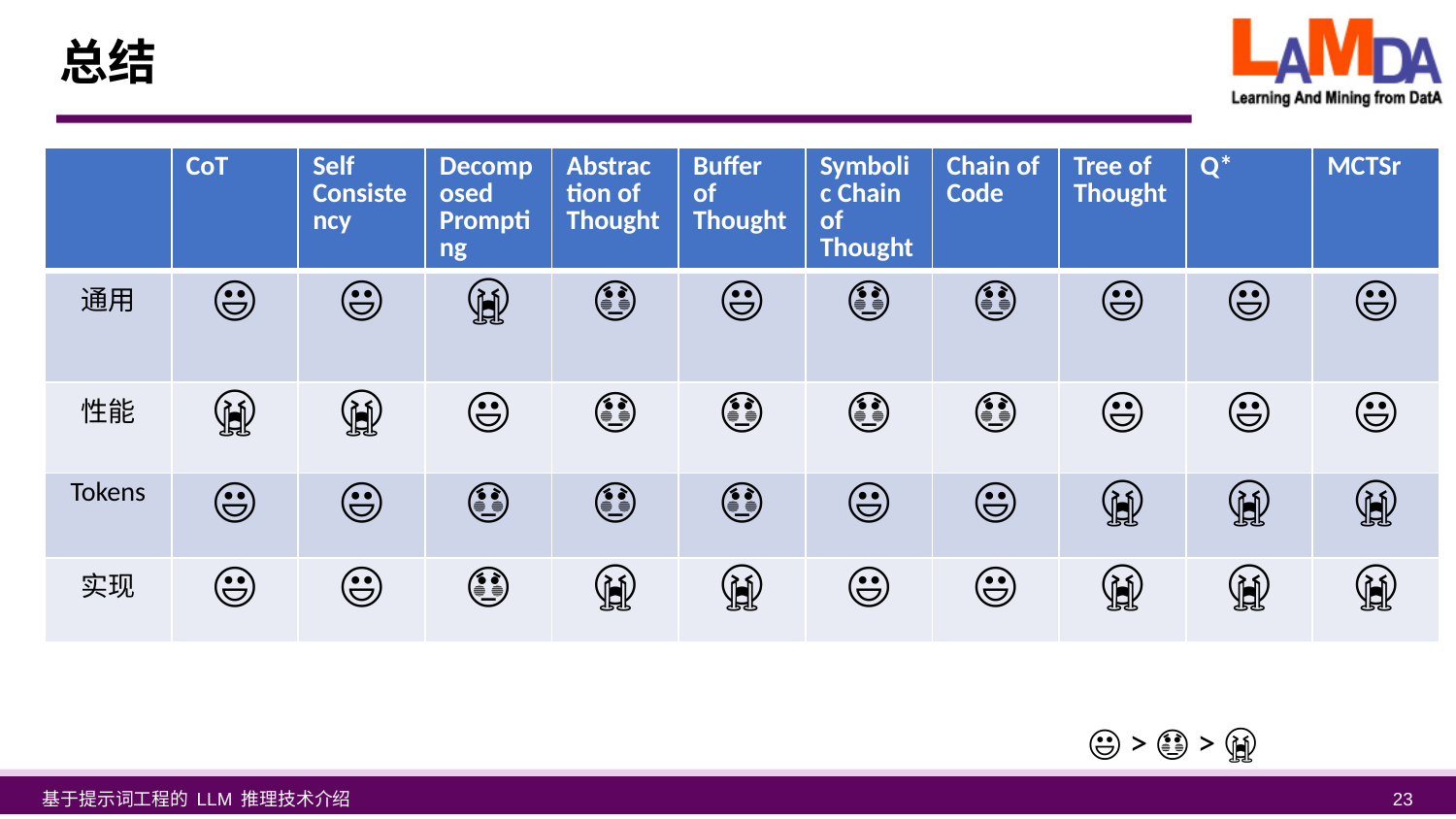

# 总结
|  | CoT | Self Consistency | Decomposed Prompting | Abstraction of Thought | Buffer of Thought | Symbolic Chain of Thought | Chain of Code | Tree of Thought | Q\* | MCTSr |
| --- | --- | --- | --- | --- | --- | --- | --- | --- | --- | --- |
| 通用 | 😃 | 😃 | 😭 | 😳 | 😃 | 😳 | 😳 | 😃 | 😃 | 😃 |
| 性能 | 😭 | 😭 | 😃 | 😳 | 😳 | 😳 | 😳 | 😃 | 😃 | 😃 |
| Tokens | 😃 | 😃 | 😳 | 😳 | 😳 | 😃 | 😃 | 😭 | 😭 | 😭 |
| 实现 | 😃 | 😃 | 😳 | 😭 | 😭 | 😃 | 😃 | 😭 | 😭 | 😭 |
😃 > 😳 > 😭